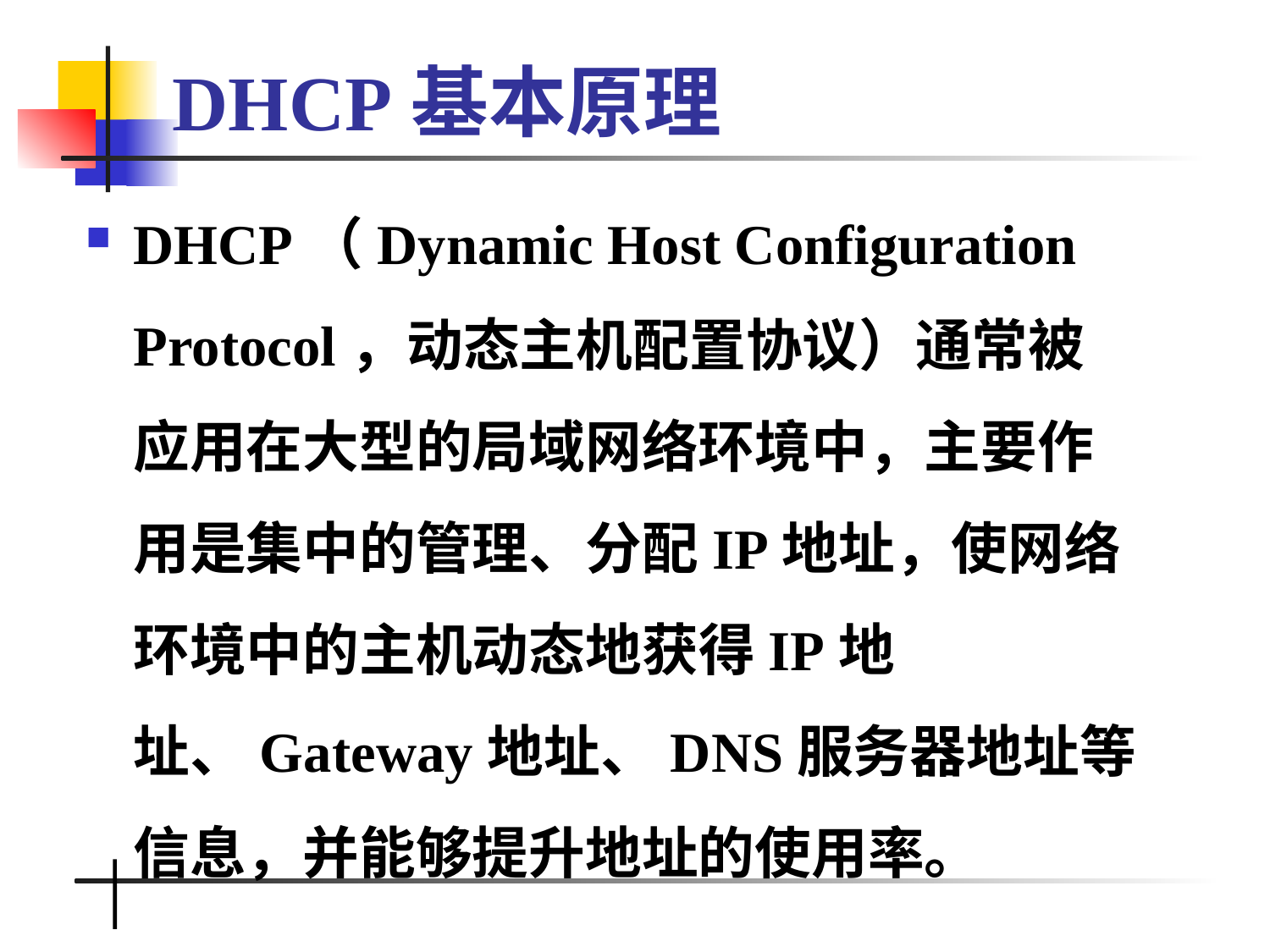

# DHCP基本原理
DHCP（Dynamic Host Configuration Protocol，动态主机配置协议）通常被应用在大型的局域网络环境中，主要作用是集中的管理、分配IP地址，使网络环境中的主机动态地获得IP地址、Gateway地址、DNS服务器地址等信息，并能够提升地址的使用率。